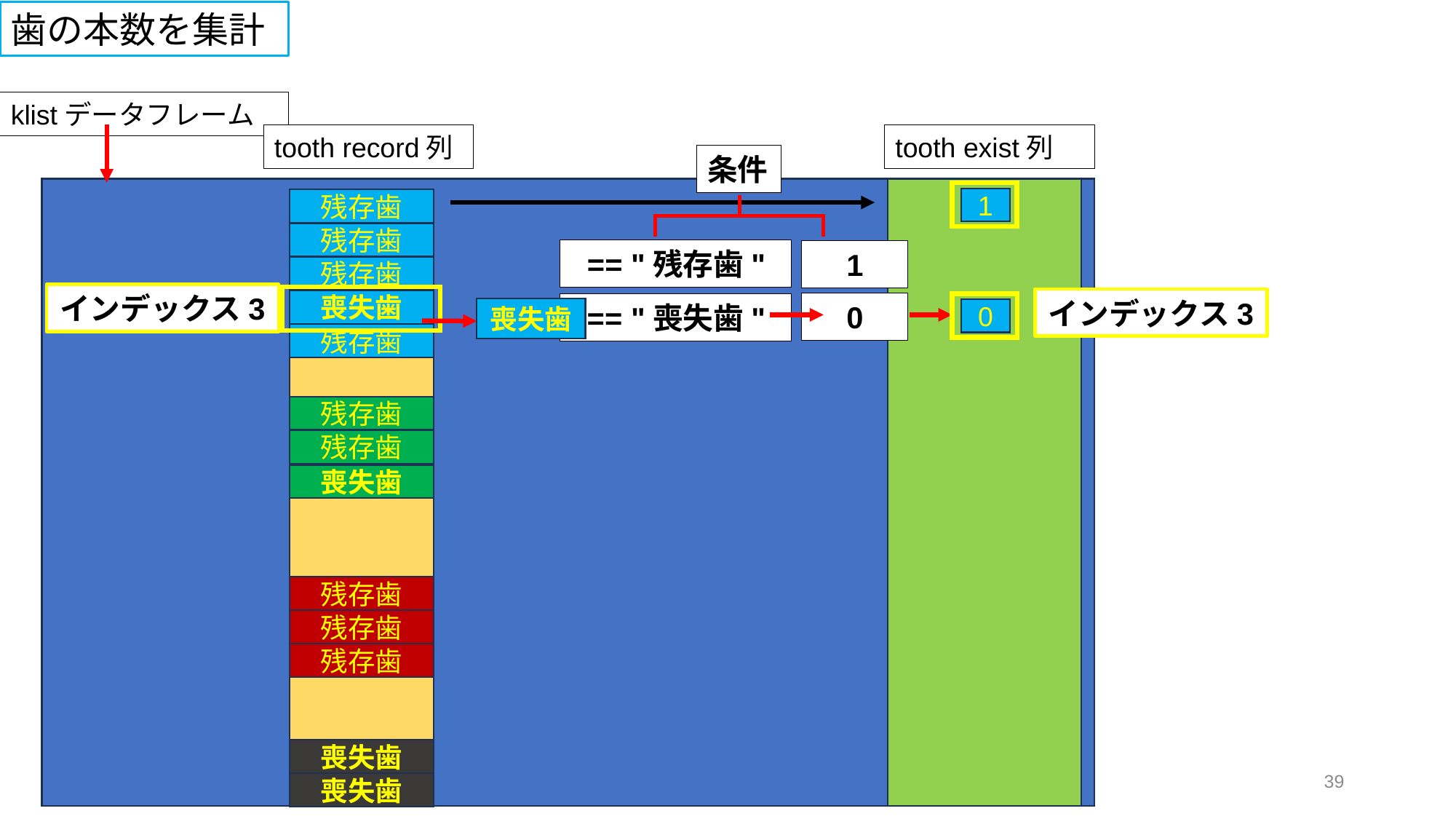

歯の本数を集計
klistデータフレーム
tooth record列
tooth exist列

条件

1

残存歯
残存歯
  == "残存歯"
1
残存歯
インデックス3

インデックス3
喪失歯
0

  == "喪失歯"
喪失歯
0
残存歯
残存歯
残存歯
喪失歯
残存歯
残存歯
残存歯
喪失歯
39
喪失歯